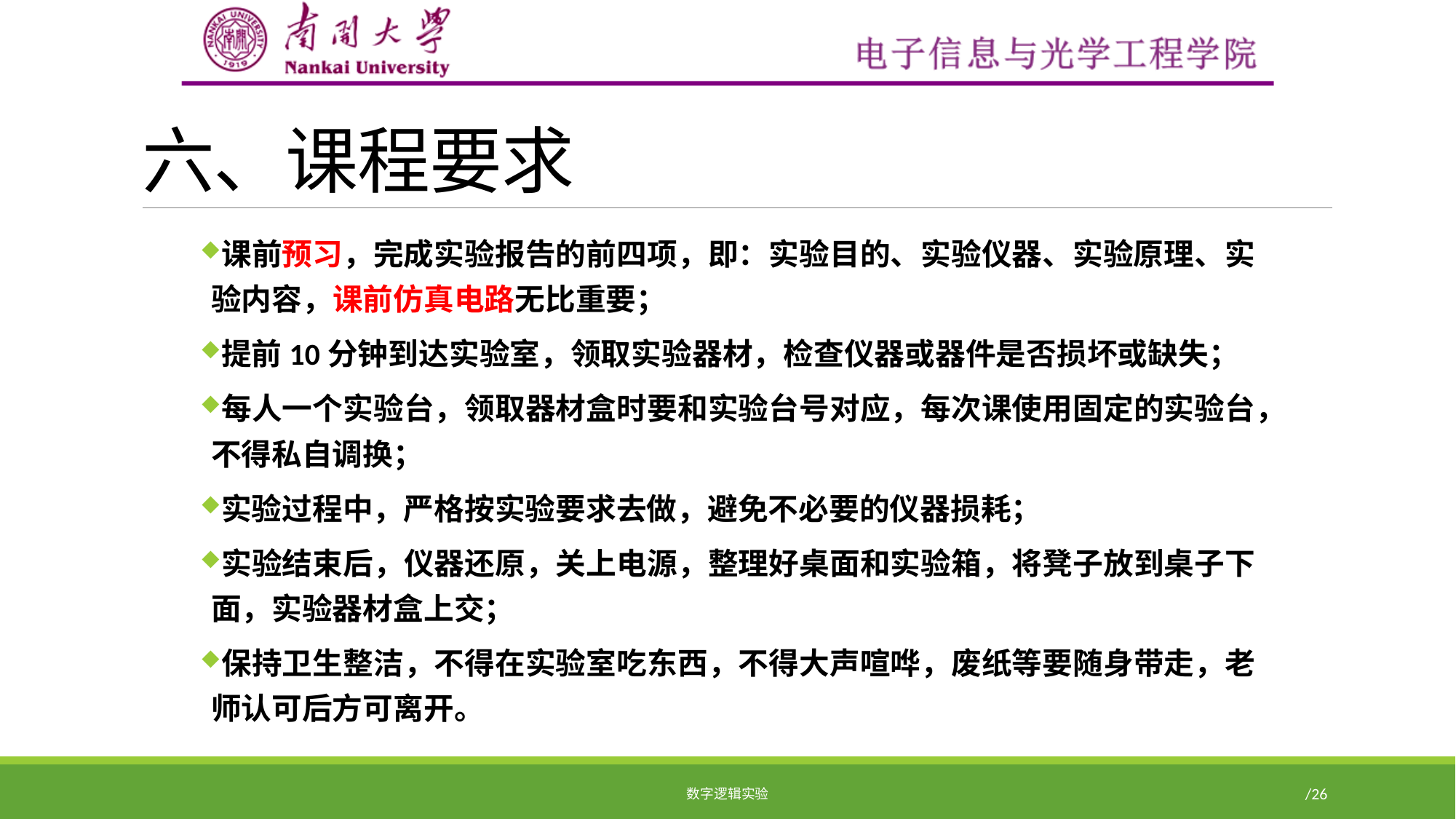

# 六、课程要求
课前预习，完成实验报告的前四项，即：实验目的、实验仪器、实验原理、实验内容，课前仿真电路无比重要；
提前10分钟到达实验室，领取实验器材，检查仪器或器件是否损坏或缺失；
每人一个实验台，领取器材盒时要和实验台号对应，每次课使用固定的实验台，不得私自调换；
实验过程中，严格按实验要求去做，避免不必要的仪器损耗；
实验结束后，仪器还原，关上电源，整理好桌面和实验箱，将凳子放到桌子下面，实验器材盒上交；
保持卫生整洁，不得在实验室吃东西，不得大声喧哗，废纸等要随身带走，老师认可后方可离开。
数字逻辑实验
8